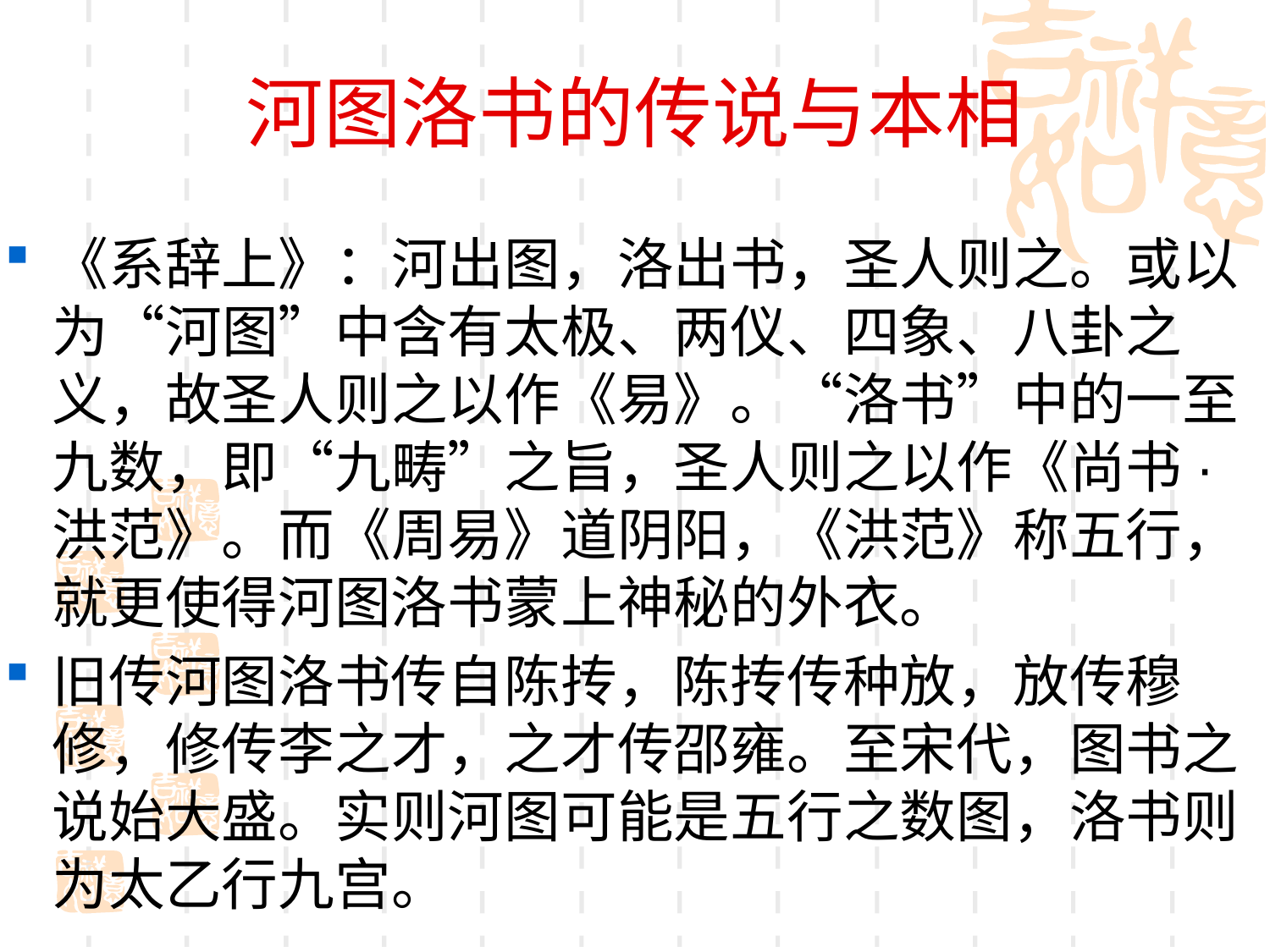

# 河图洛书的传说与本相
《系辞上》：河出图，洛出书，圣人则之。或以为“河图”中含有太极、两仪、四象、八卦之义，故圣人则之以作《易》。“洛书”中的一至九数，即“九畴”之旨，圣人则之以作《尚书·洪范》。而《周易》道阴阳，《洪范》称五行，就更使得河图洛书蒙上神秘的外衣。
旧传河图洛书传自陈抟，陈抟传种放，放传穆修，修传李之才，之才传邵雍。至宋代，图书之说始大盛。实则河图可能是五行之数图，洛书则为太乙行九宫。